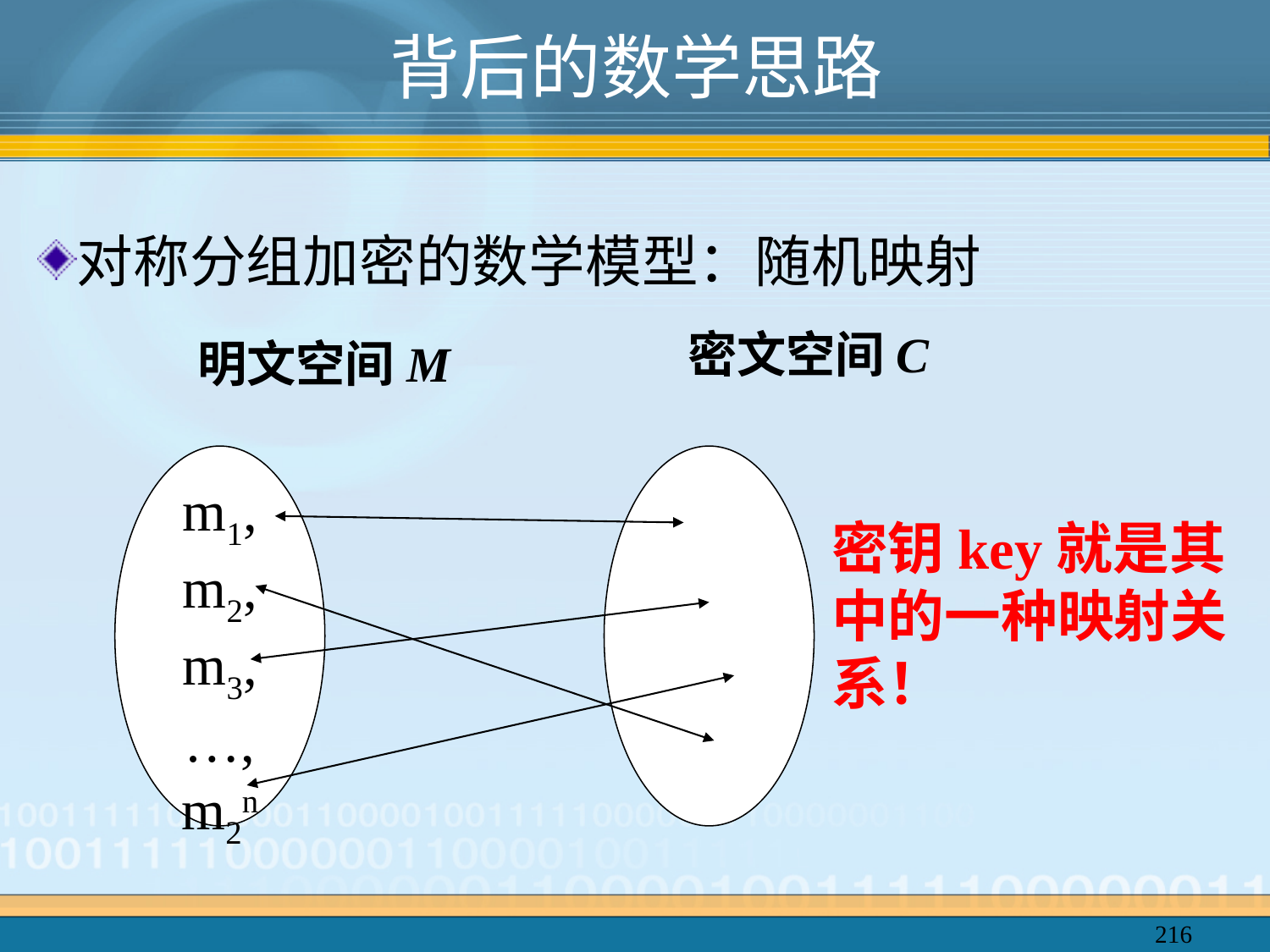

# 背后的数学思路
对称分组加密的数学模型：随机映射

密文空间C
明文空间M

m1,m2,m3,…, m2n
密钥key就是其中的一种映射关系！

216